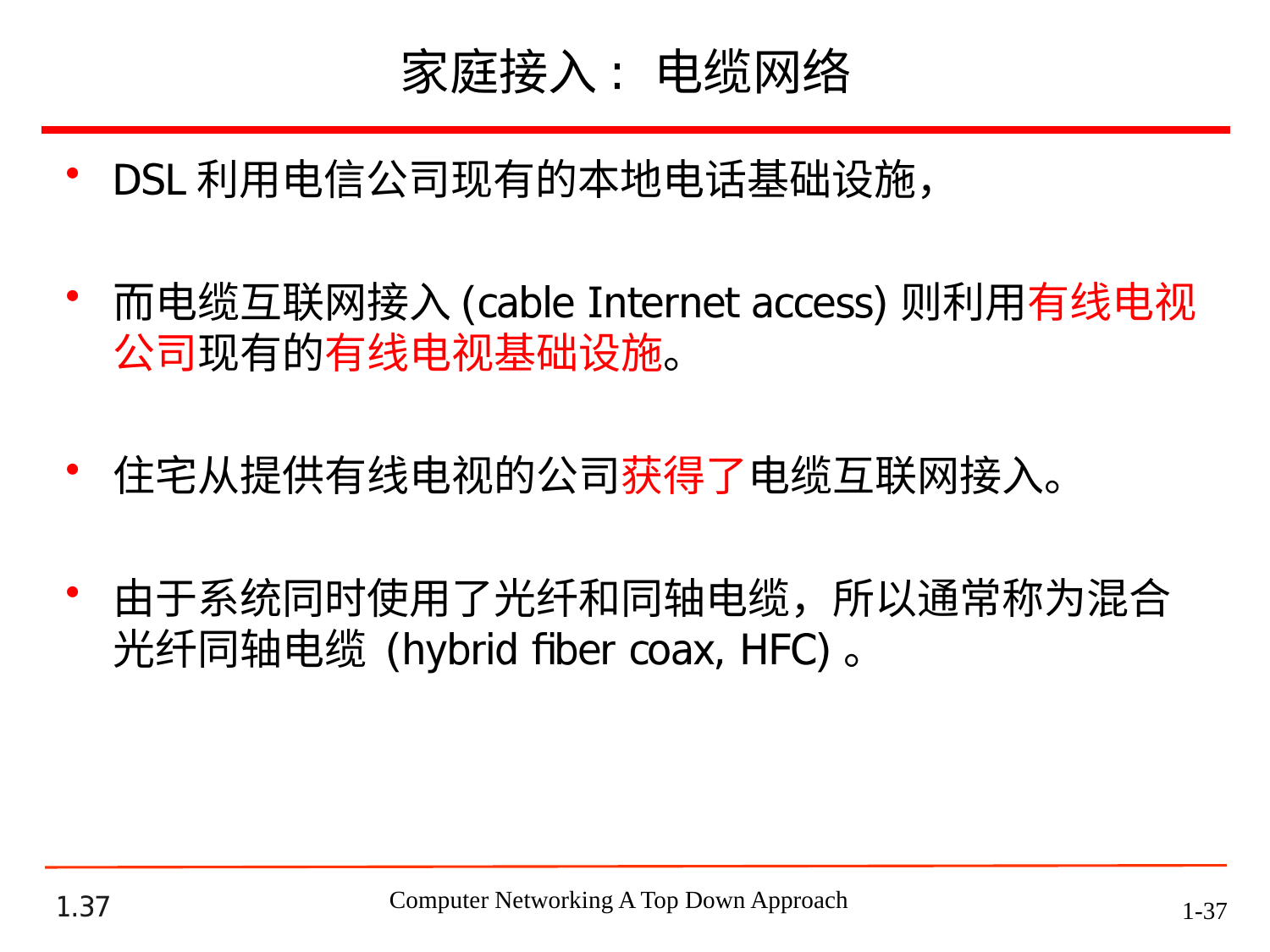

家庭接入: 电缆网络
DSL利用电信公司现有的本地电话基础设施，

而电缆互联网接入(cable Internet access)则利用有线电视公司现有的有线电视基础设施。

住宅从提供有线电视的公司获得了电缆互联网接入。

由于系统同时使用了光纤和同轴电缆，所以通常称为混合光纤同轴电缆 (hybrid fiber coax, HFC)。
1-37